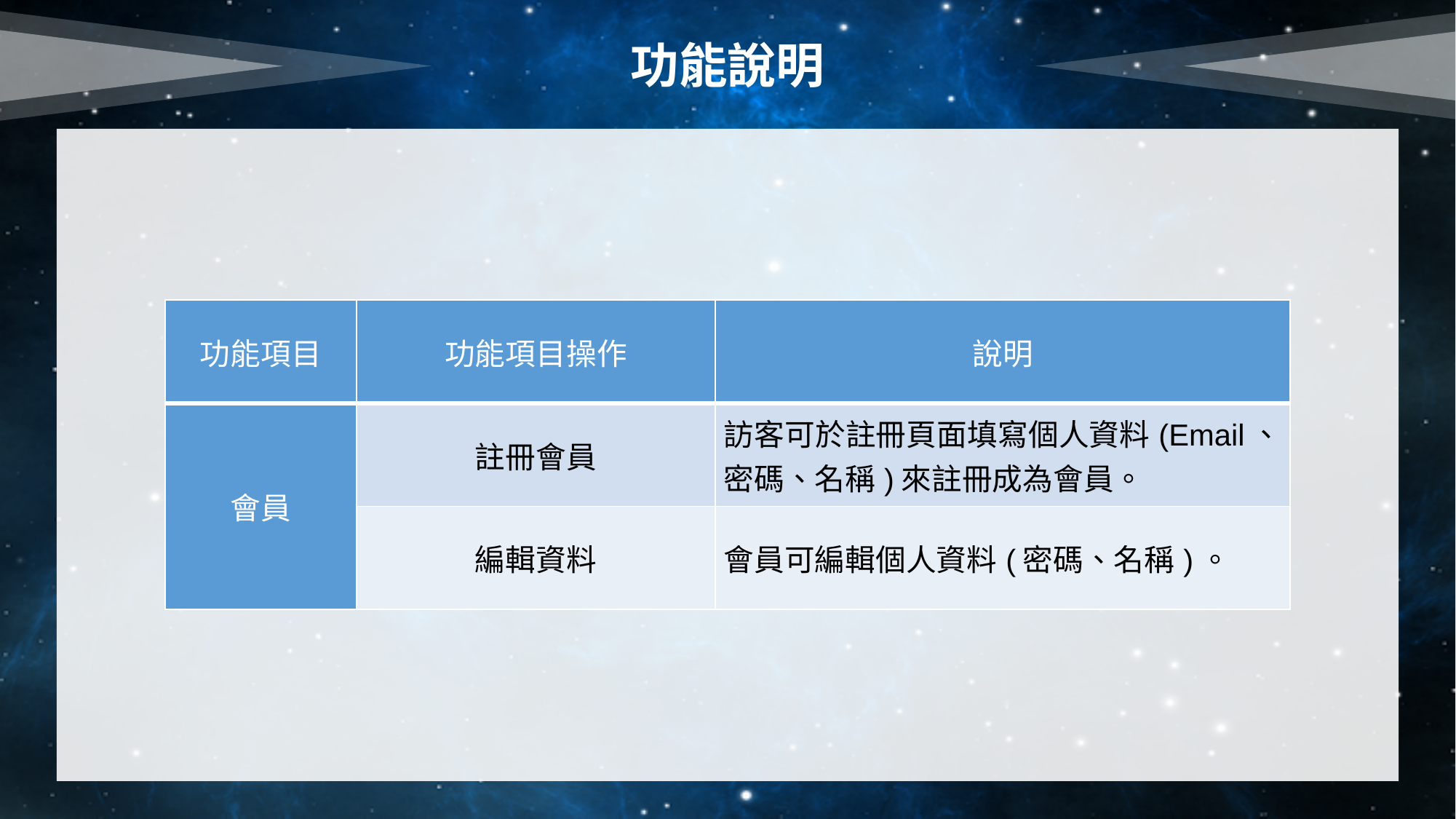

功能說明

| 功能項目 | 功能項目操作 | 說明 |
| --- | --- | --- |
| 會員 | 註冊會員 | 訪客可於註冊頁面填寫個人資料(Email、密碼、名稱)來註冊成為會員。 |
|  | 編輯資料 | 會員可編輯個人資料(密碼、名稱)。 |